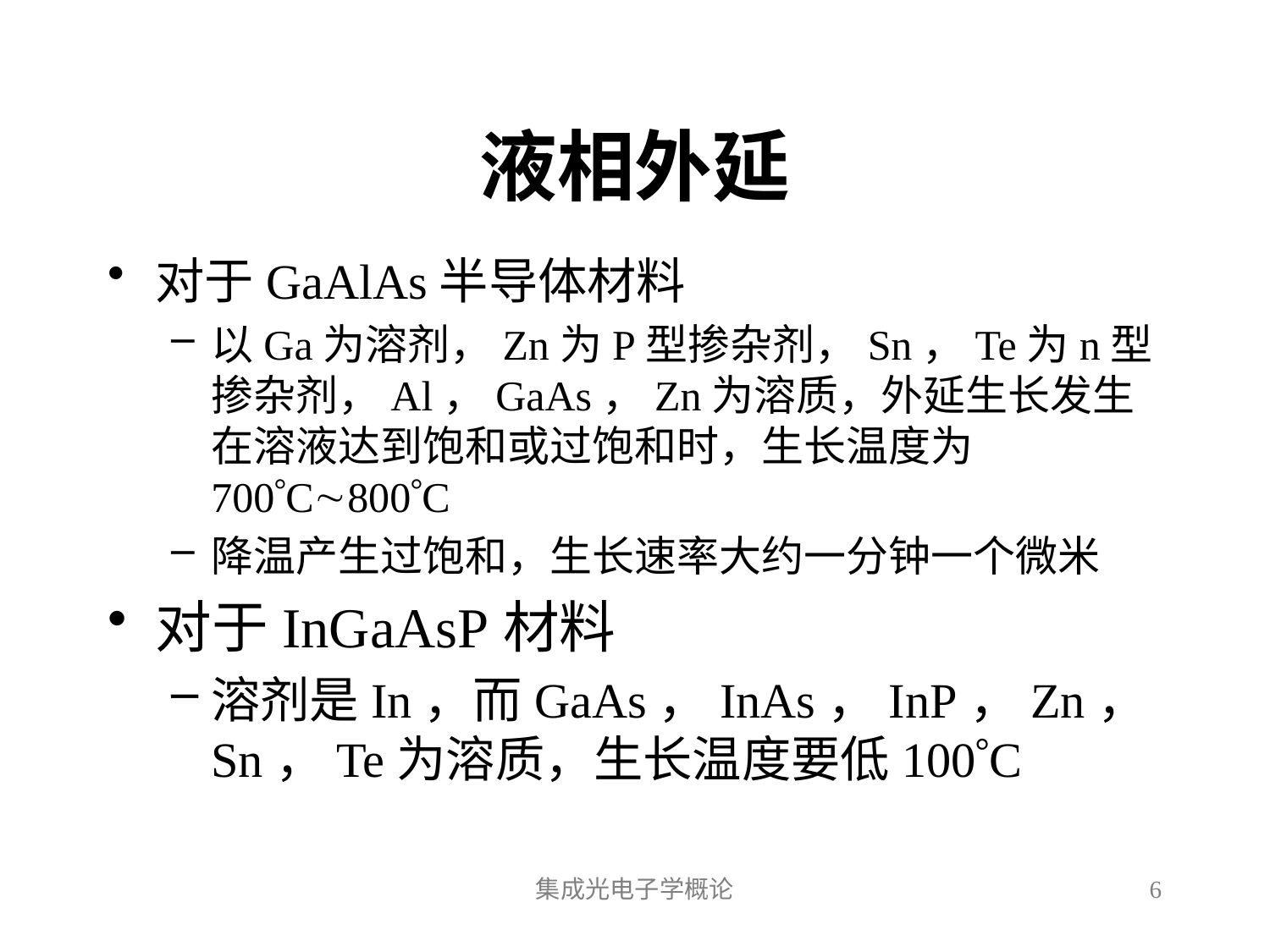

# 液相外延
对于GaAlAs半导体材料
以Ga为溶剂，Zn为P型掺杂剂，Sn，Te为n型掺杂剂，Al，GaAs，Zn为溶质，外延生长发生在溶液达到饱和或过饱和时，生长温度为700°C∼800°C
降温产生过饱和，生长速率大约一分钟一个微米
对于InGaAsP材料
溶剂是In，而GaAs，InAs，InP，Zn，Sn，Te为溶质，生长温度要低100°C

集成光电子学概论
6